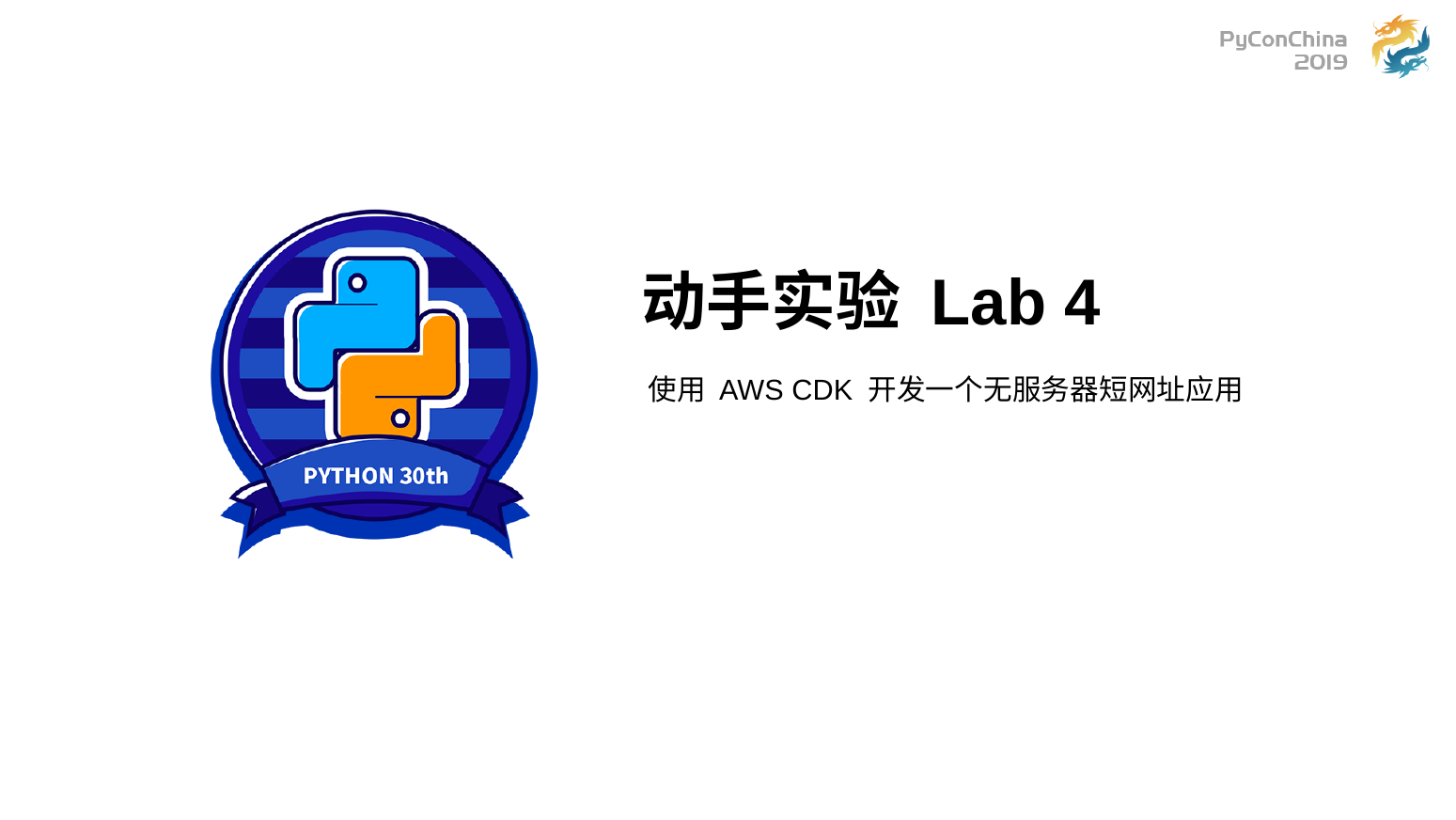

动手实验 Lab 4
使用 AWS CDK 开发一个无服务器短网址应用